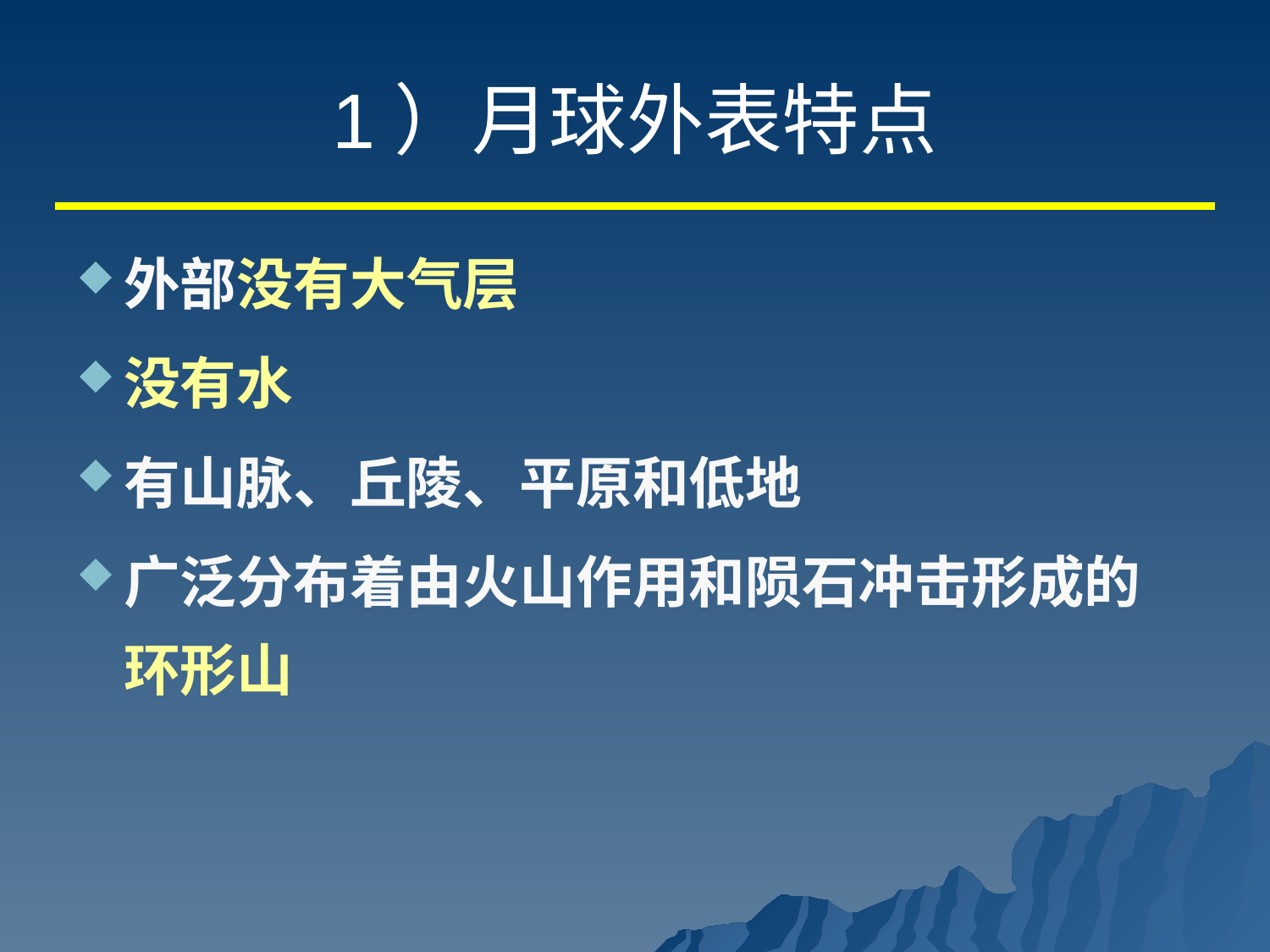

# 1）月球外表特点
外部没有大气层
没有水
有山脉、丘陵、平原和低地
广泛分布着由火山作用和陨石冲击形成的环形山